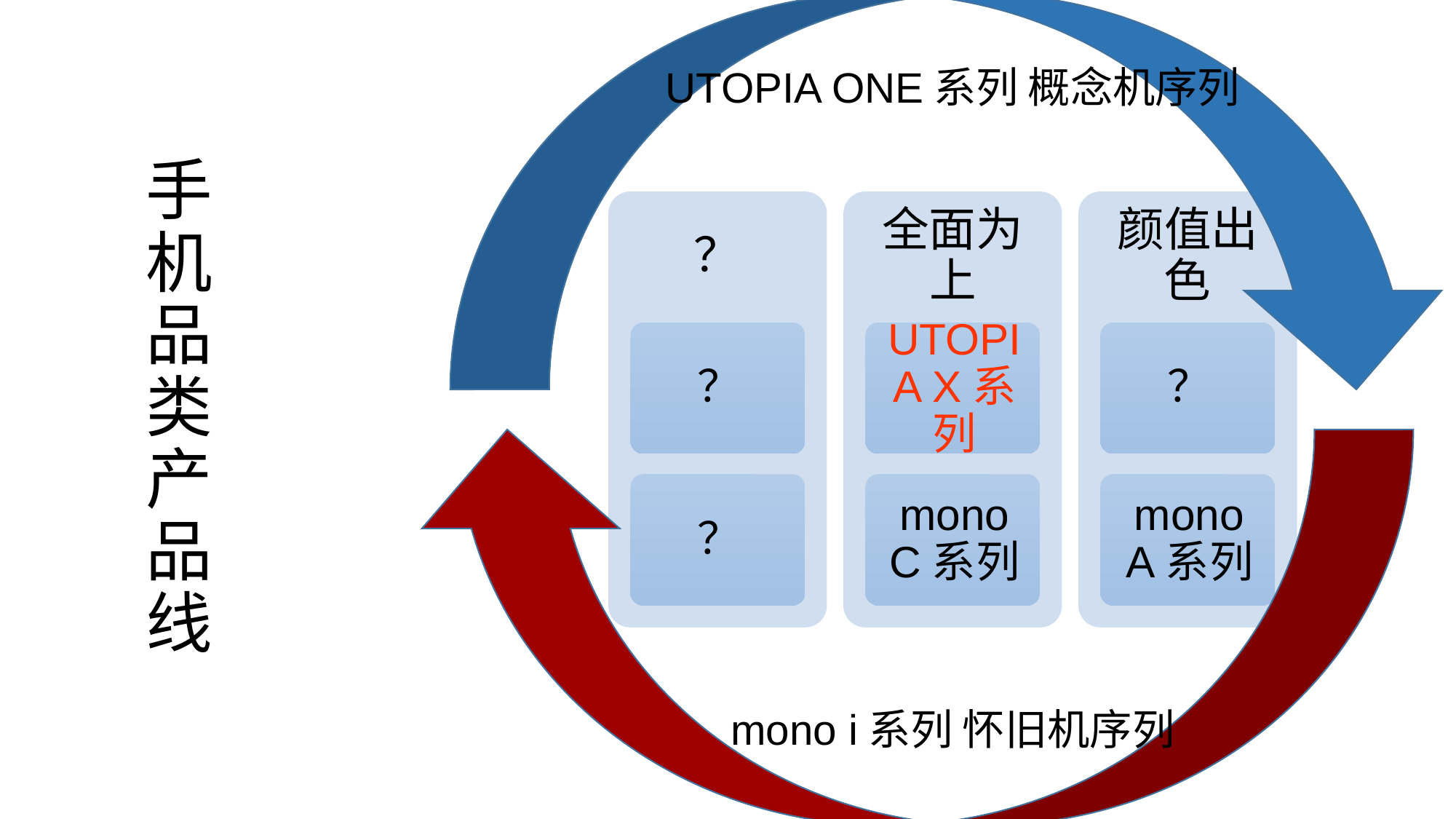

UTOPIA ONE系列 概念机序列
# 手 机 品 类 产 品 线
？
？
？
全面为上
UTOPIA X系列
mono C系列
颜值出色
？
mono A系列

mono i系列 怀旧机序列